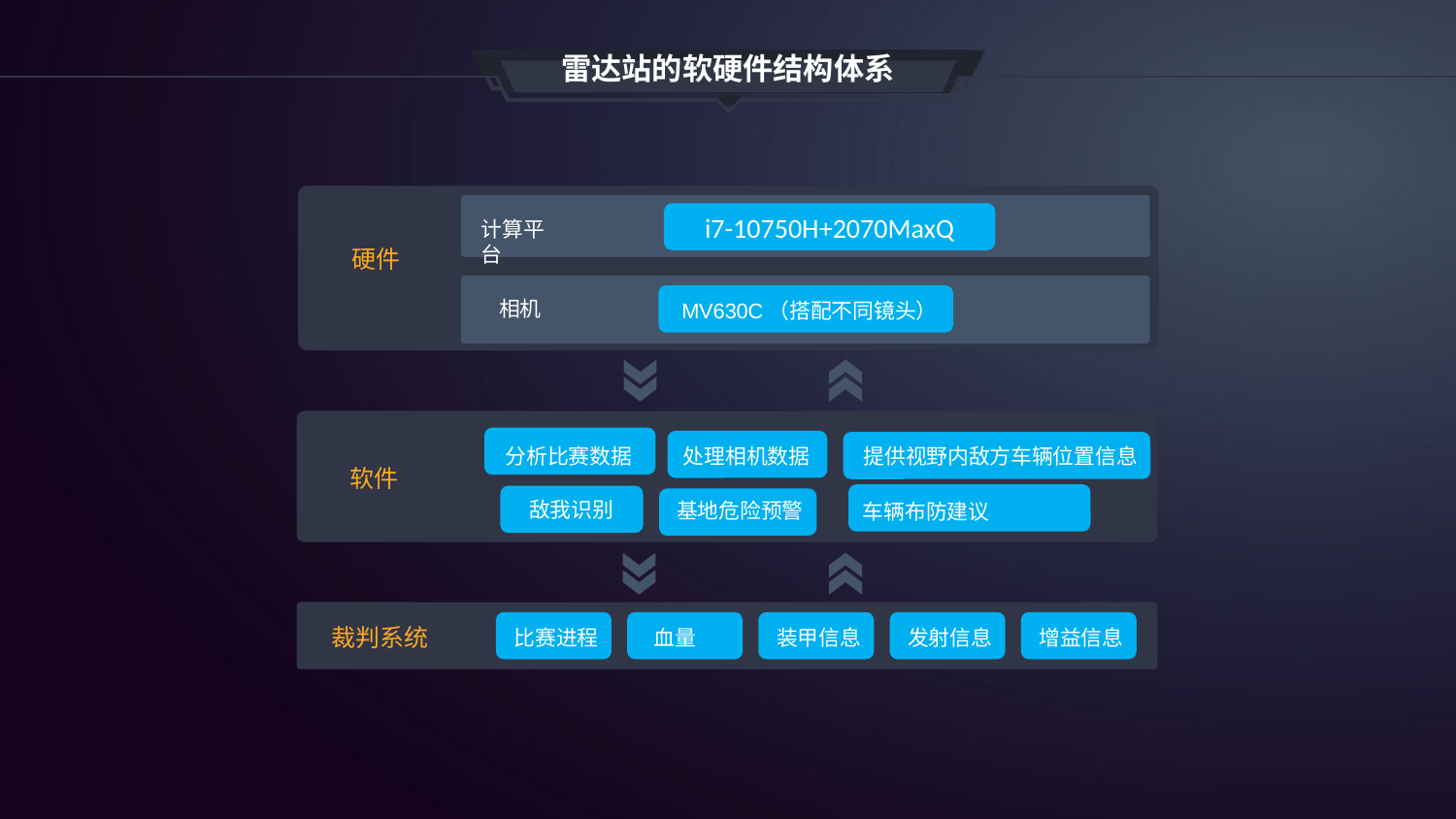

雷达站的软硬件结构体系

i7-10750H+2070MaxQ
计算平台
硬件

相机
MV630C（搭配不同镜头）

分析比赛数据
处理相机数据
提供视野内敌方车辆位置信息
软件

敌我识别

基地危险预警
车辆布防建议

裁判系统
发射信息
比赛进程
血量
装甲信息
增益信息